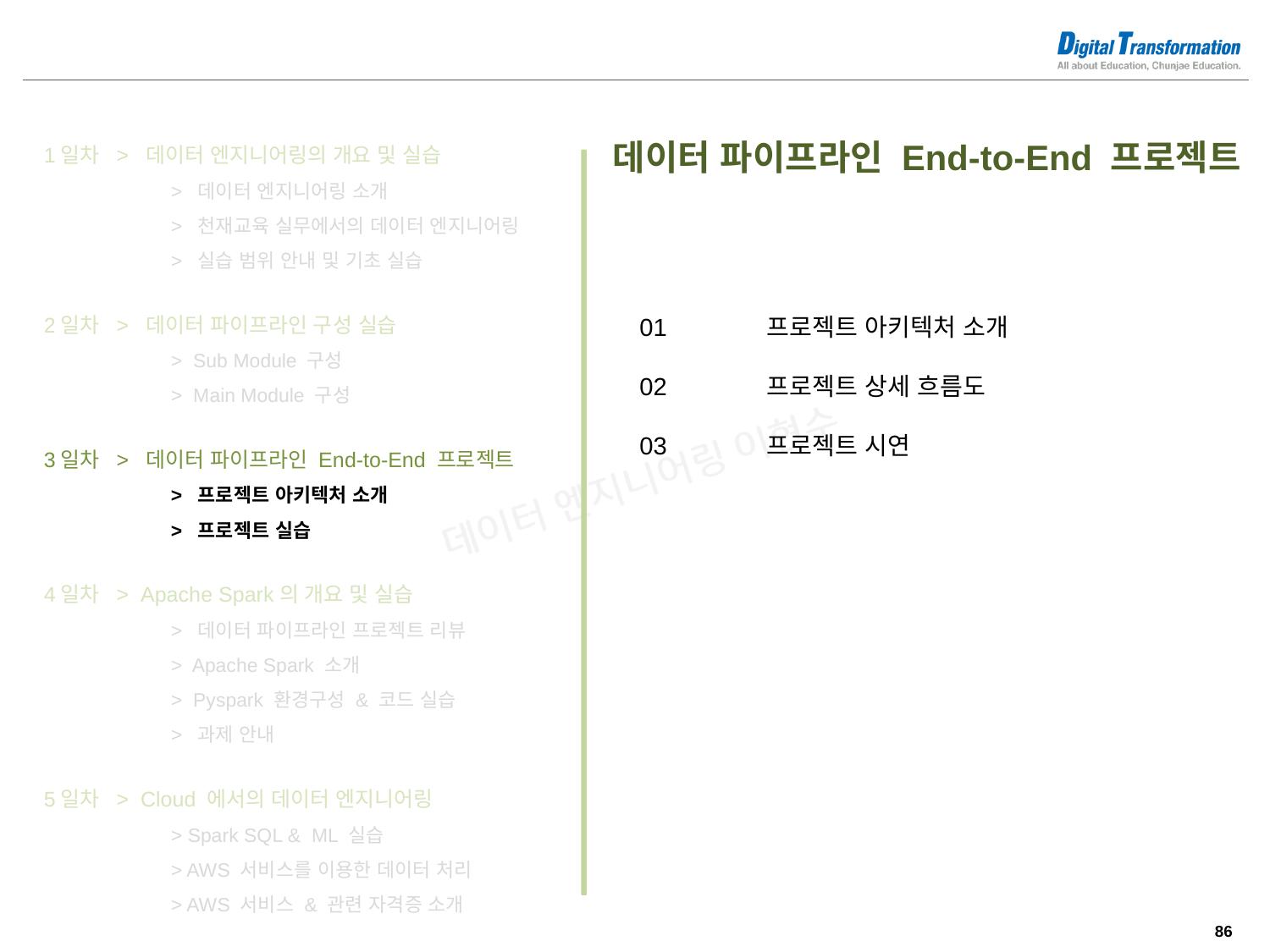

1일차  >  데이터 엔지니어링의 개요 및 실습
	>  데이터 엔지니어링 소개
	>  천재교육 실무에서의 데이터 엔지니어링
	>  실습 범위 안내 및 기초 실습
데이터 파이프라인 End-to-End 프로젝트

2일차  >  데이터 파이프라인 구성 실습
	>  Sub Module 구성
	>  Main Module 구성
01	프로젝트 아키텍처 소개

02	프로젝트 상세 흐름도

03	프로젝트 시연

3일차  >  데이터 파이프라인 End-to-End 프로젝트
	>  프로젝트 아키텍처 소개
	>  프로젝트 실습
4일차  >  Apache Spark의 개요 및 실습
	>  데이터 파이프라인 프로젝트 리뷰
	>  Apache Spark 소개
	>  Pyspark 환경구성 & 코드 실습
	>  과제 안내
5일차  >  Cloud 에서의 데이터 엔지니어링
	> Spark SQL &  ML 실습
	> AWS 서비스를 이용한 데이터 처리
	> AWS 서비스 & 관련 자격증 소개